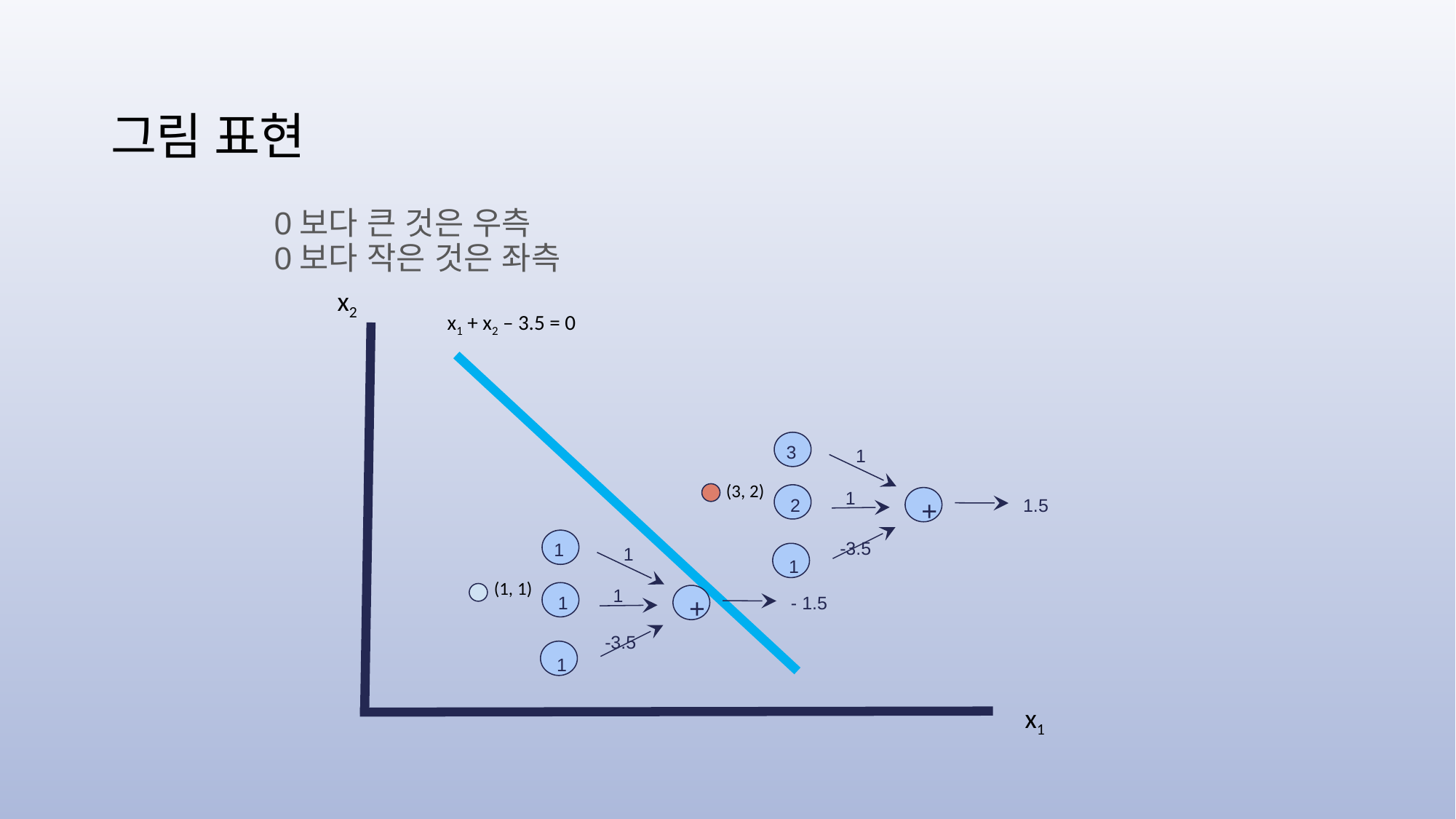

# 그림 표현
0보다 큰 것은 우측
0보다 작은 것은 좌측
x2
 x1 + x2 – 3.5 = 0
3
1

(3, 2)
1
+
1.5
2

-3.5
1
1

1

(1, 1)
1
+
- 1.5
1

-3.5
1

x1